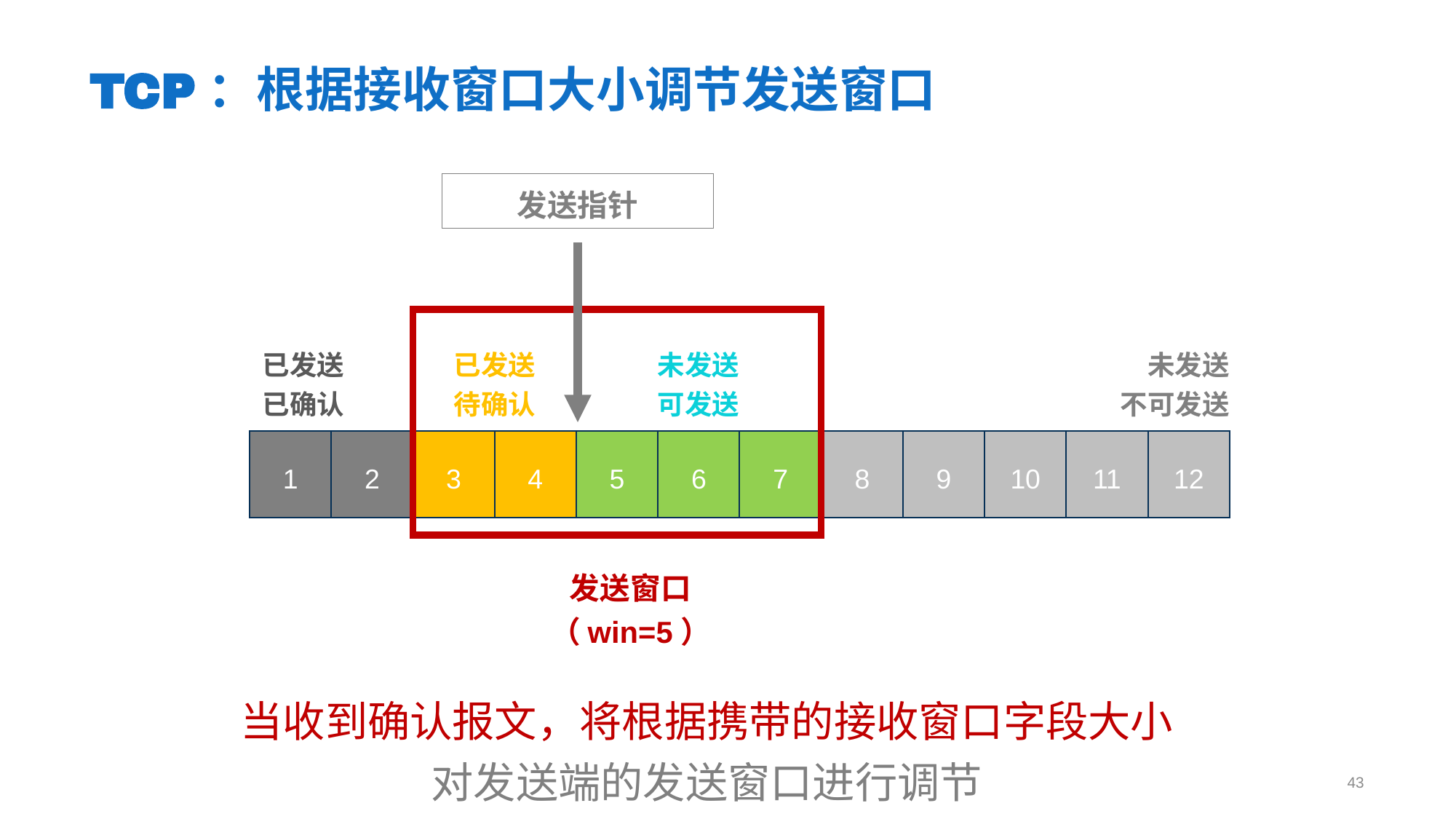

# TCP：根据接收窗口大小调节发送窗口
发送指针

已发送
已确认
已发送
待确认
未发送
可发送
未发送
不可发送
1
2
3
4
5
6
7
8
9
10
11
12
发送窗口（win=5）
当收到确认报文，将根据携带的接收窗口字段大小
对发送端的发送窗口进行调节
43